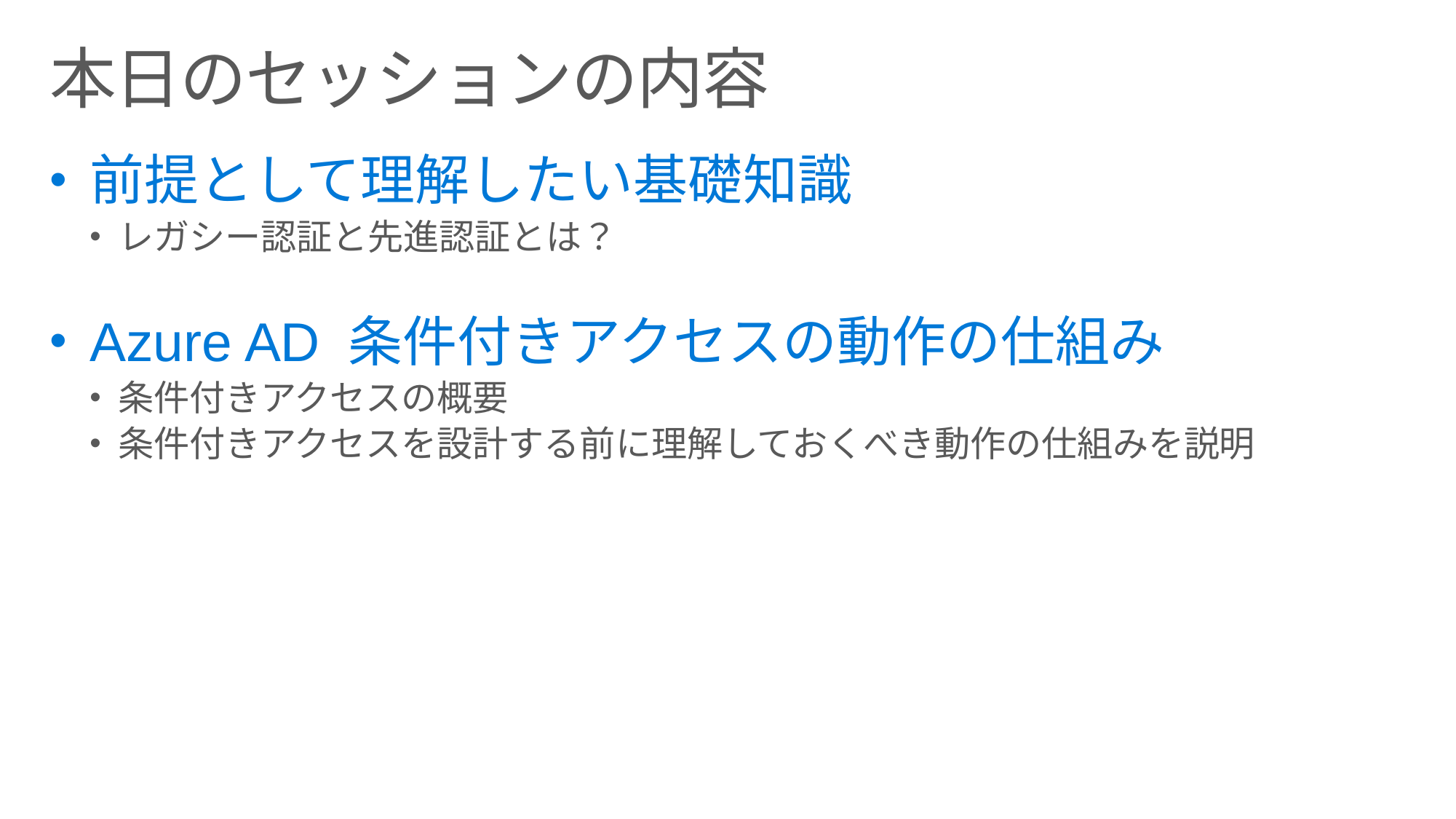

# 本日のセッションの内容
前提として理解したい基礎知識
レガシー認証と先進認証とは？

Azure AD 条件付きアクセスの動作の仕組み
条件付きアクセスの概要
条件付きアクセスを設計する前に理解しておくべき動作の仕組みを説明